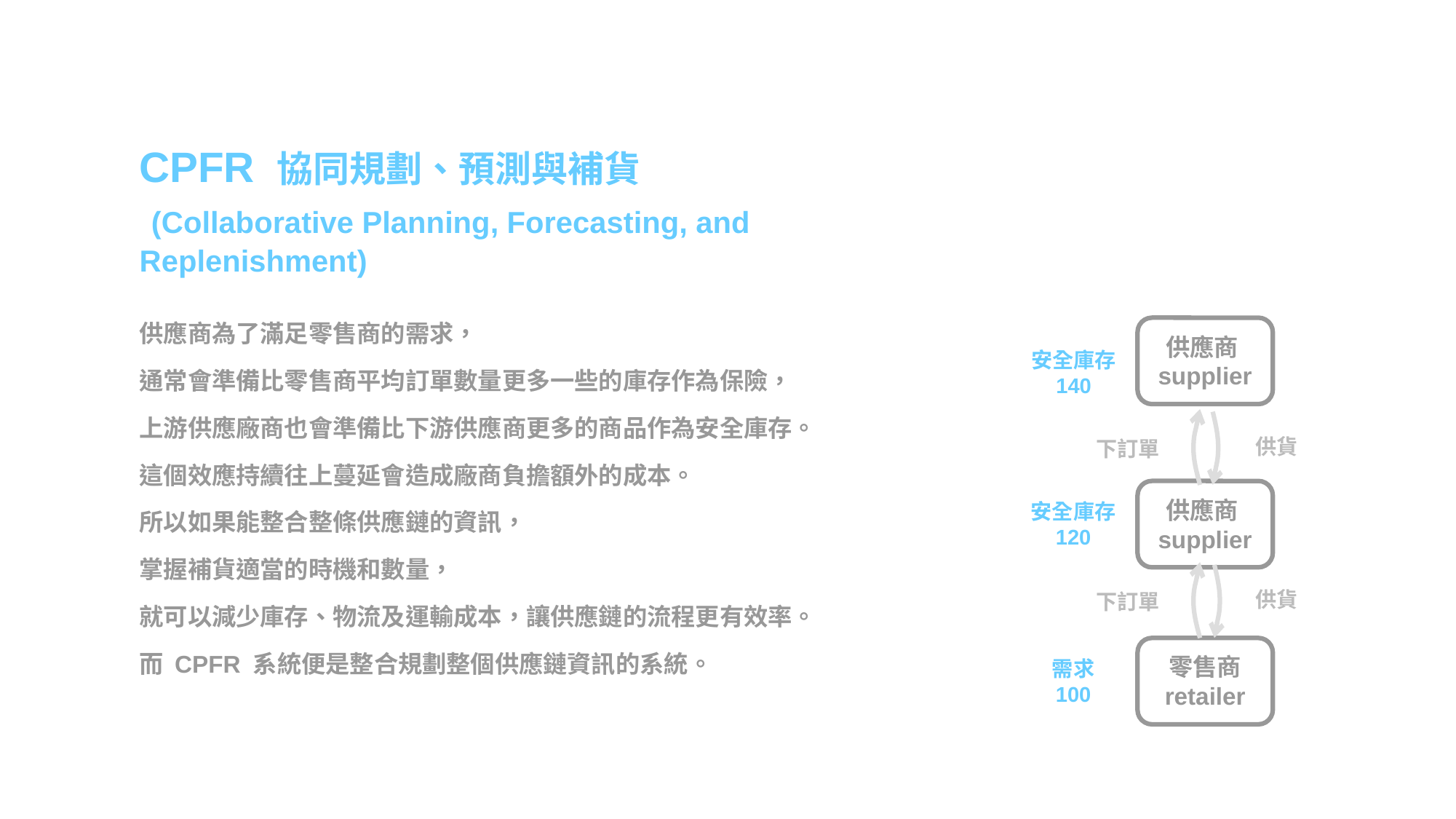

CPFR 協同規劃、預測與補貨
 (Collaborative Planning, Forecasting, and Replenishment)

供應商為了滿足零售商的需求，
通常會準備比零售商平均訂單數量更多一些的庫存作為保險，
上游供應廠商也會準備比下游供應商更多的商品作為安全庫存。
這個效應持續往上蔓延會造成廠商負擔額外的成本。
所以如果能整合整條供應鏈的資訊，
掌握補貨適當的時機和數量，
就可以減少庫存、物流及運輸成本，讓供應鏈的流程更有效率。
而 CPFR 系統便是整合規劃整個供應鏈資訊的系統。
供應商supplier
安全庫存
140
供貨
下訂單

供應商supplier
安全庫存
120
供貨
下訂單

零售商
retailer
需求
100